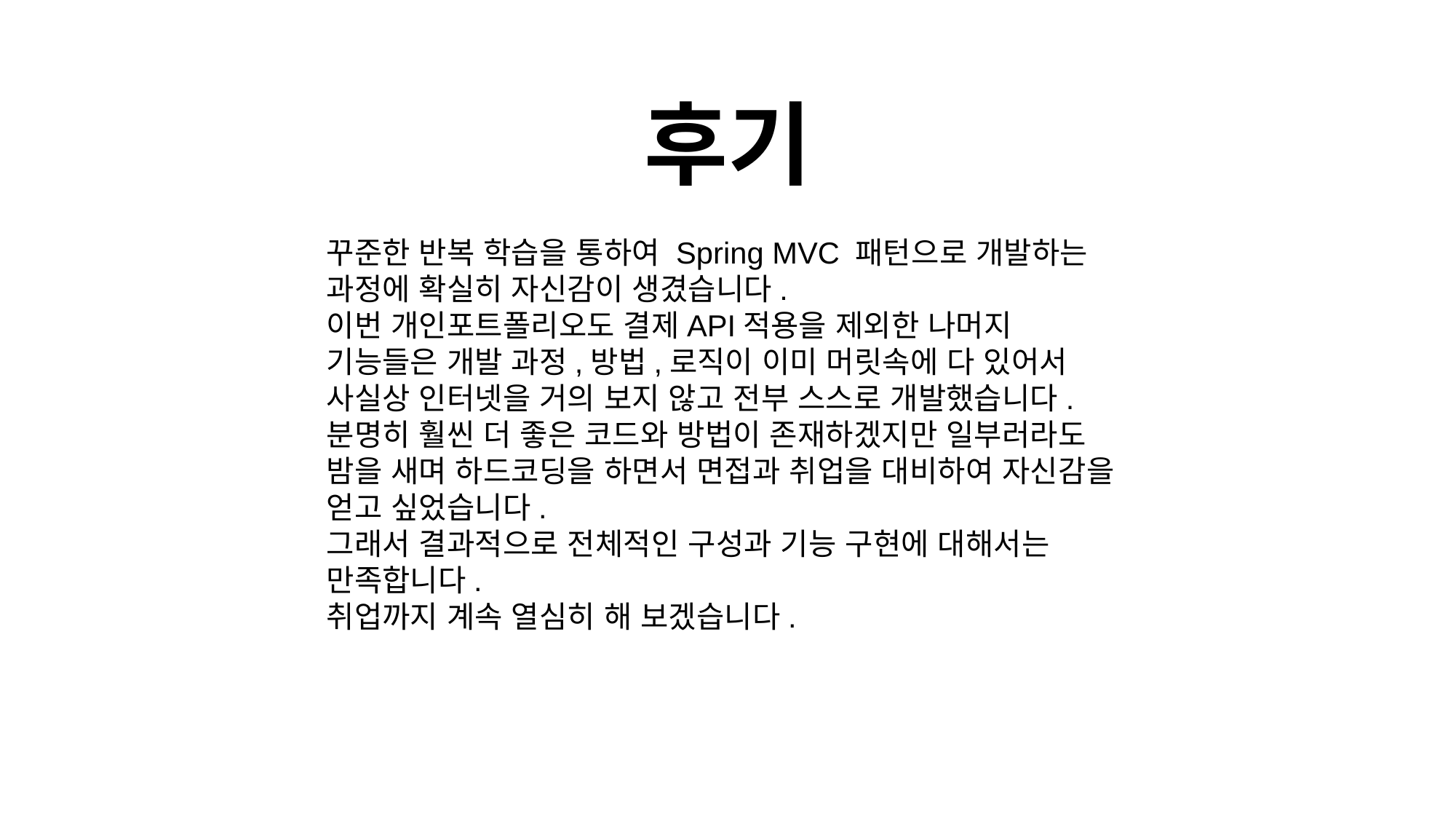

# 후기
꾸준한 반복 학습을 통하여 Spring MVC 패턴으로 개발하는 과정에 확실히 자신감이 생겼습니다.
이번 개인포트폴리오도 결제API적용을 제외한 나머지 기능들은 개발 과정,방법,로직이 이미 머릿속에 다 있어서 사실상 인터넷을 거의 보지 않고 전부 스스로 개발했습니다.
분명히 훨씬 더 좋은 코드와 방법이 존재하겠지만 일부러라도 밤을 새며 하드코딩을 하면서 면접과 취업을 대비하여 자신감을 얻고 싶었습니다.
그래서 결과적으로 전체적인 구성과 기능 구현에 대해서는 만족합니다.
취업까지 계속 열심히 해 보겠습니다.